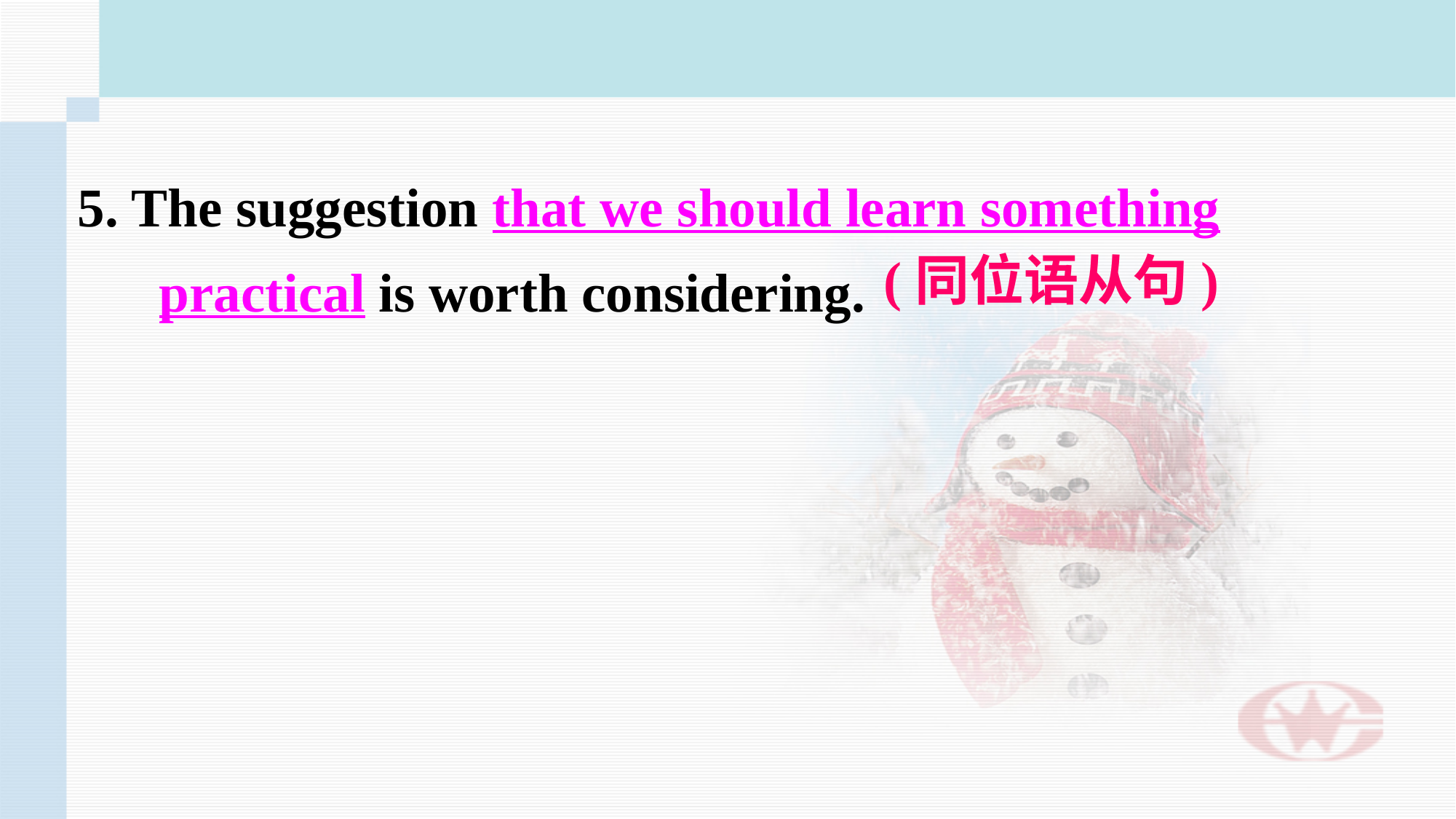

5. The suggestion that we should learn something practical is worth considering.
(同位语从句)